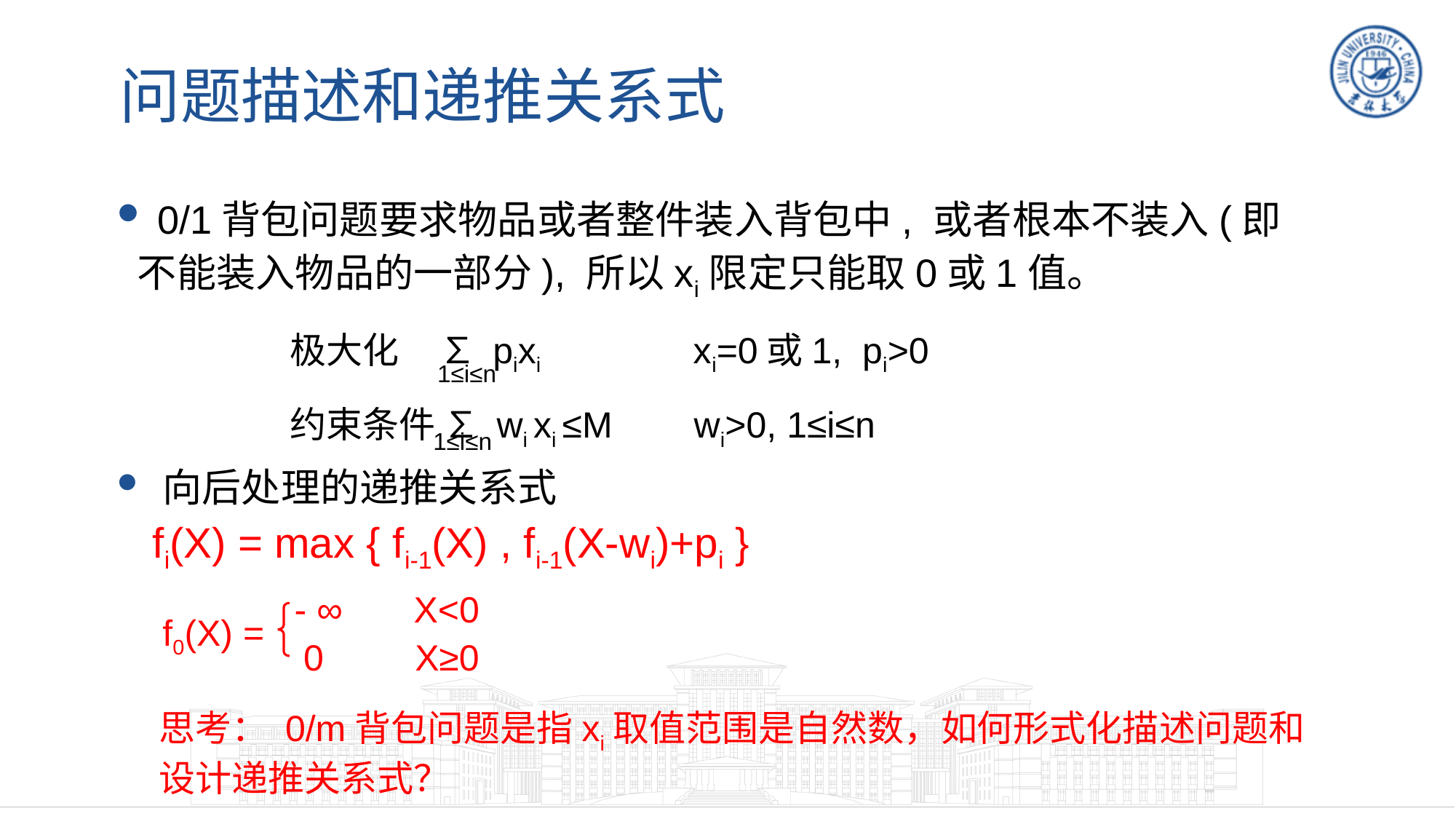

# 问题描述和递推关系式
 0/1背包问题要求物品或者整件装入背包中, 或者根本不装入(即不能装入物品的一部分), 所以xi限定只能取0或1值。

 向后处理的递推关系式
   fi(X) = max { fi-1(X) , fi-1(X-wi)+pi }
极大化     ∑ pixi               xi=0或1,  pi>0
约束条件 ∑ wi xi ≤M        wi>0, 1≤i≤n
1≤i≤n
1≤i≤n
- ∞       X<0

f0(X) =
0         X≥0
思考： 0/m背包问题是指xi取值范围是自然数，如何形式化描述问题和设计递推关系式？
38